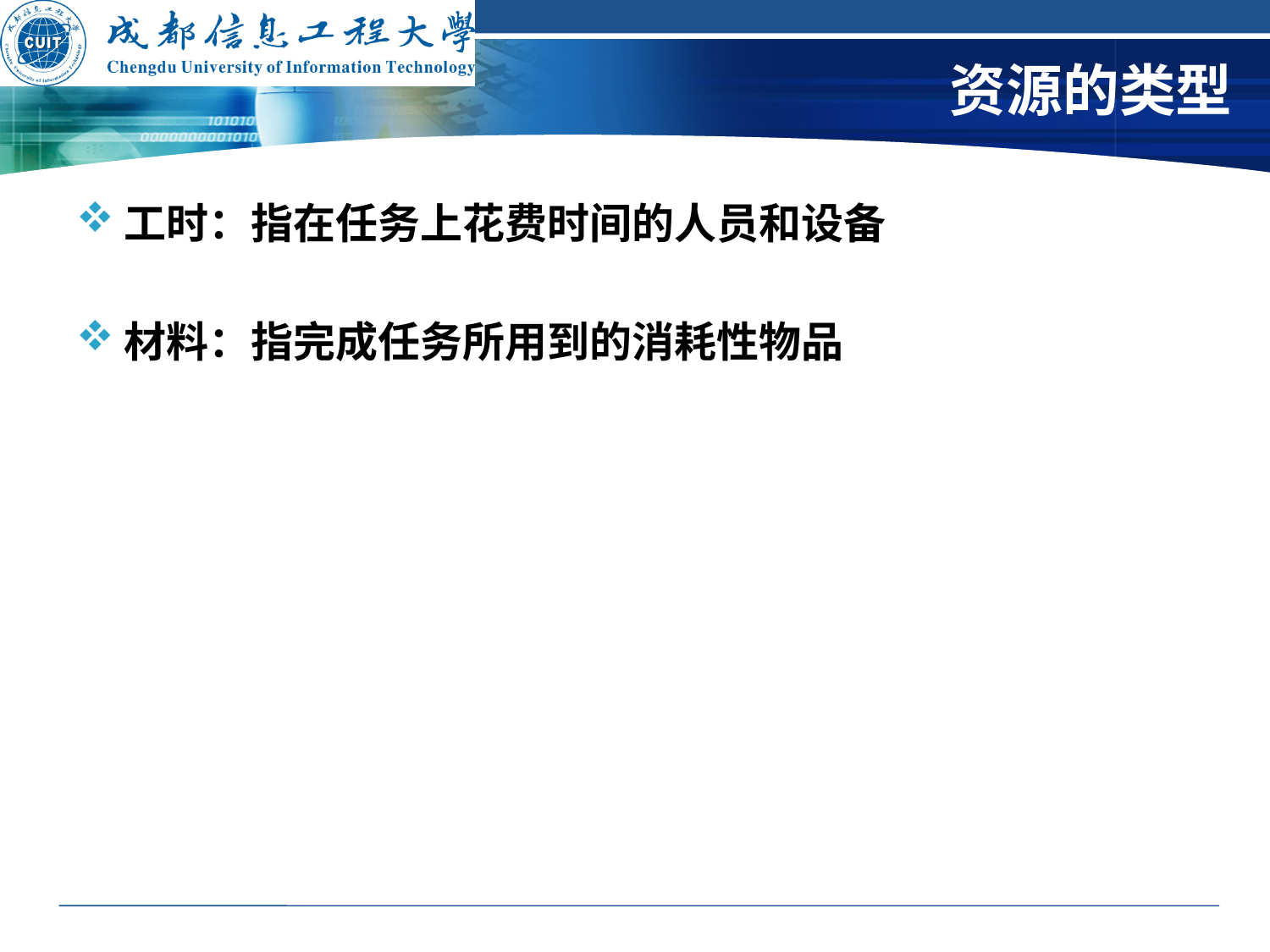

# 资源的类型
工时：指在任务上花费时间的人员和设备

材料：指完成任务所用到的消耗性物品